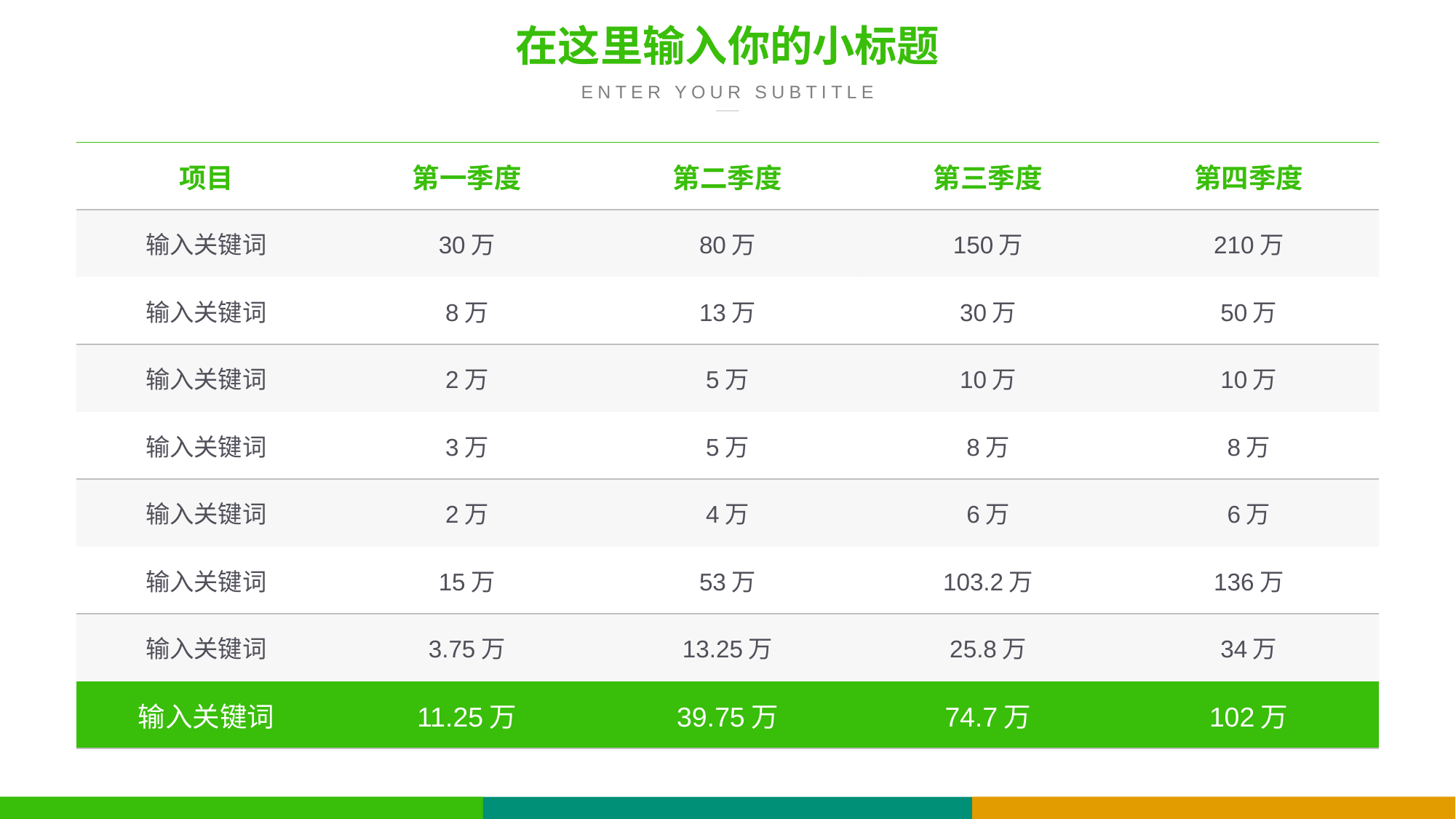

在这里输入你的小标题
ENTER YOUR SUBTITLE
| 项目 | 第一季度 | 第二季度 | 第三季度 | 第四季度 |
| --- | --- | --- | --- | --- |
| 输入关键词 | 30万 | 80万 | 150万 | 210万 |
| 输入关键词 | 8万 | 13万 | 30万 | 50万 |
| 输入关键词 | 2万 | 5万 | 10万 | 10万 |
| 输入关键词 | 3万 | 5万 | 8万 | 8万 |
| 输入关键词 | 2万 | 4万 | 6万 | 6万 |
| 输入关键词 | 15万 | 53万 | 103.2万 | 136万 |
| 输入关键词 | 3.75万 | 13.25万 | 25.8万 | 34万 |
| 输入关键词 | 11.25万 | 39.75万 | 74.7万 | 102万 |